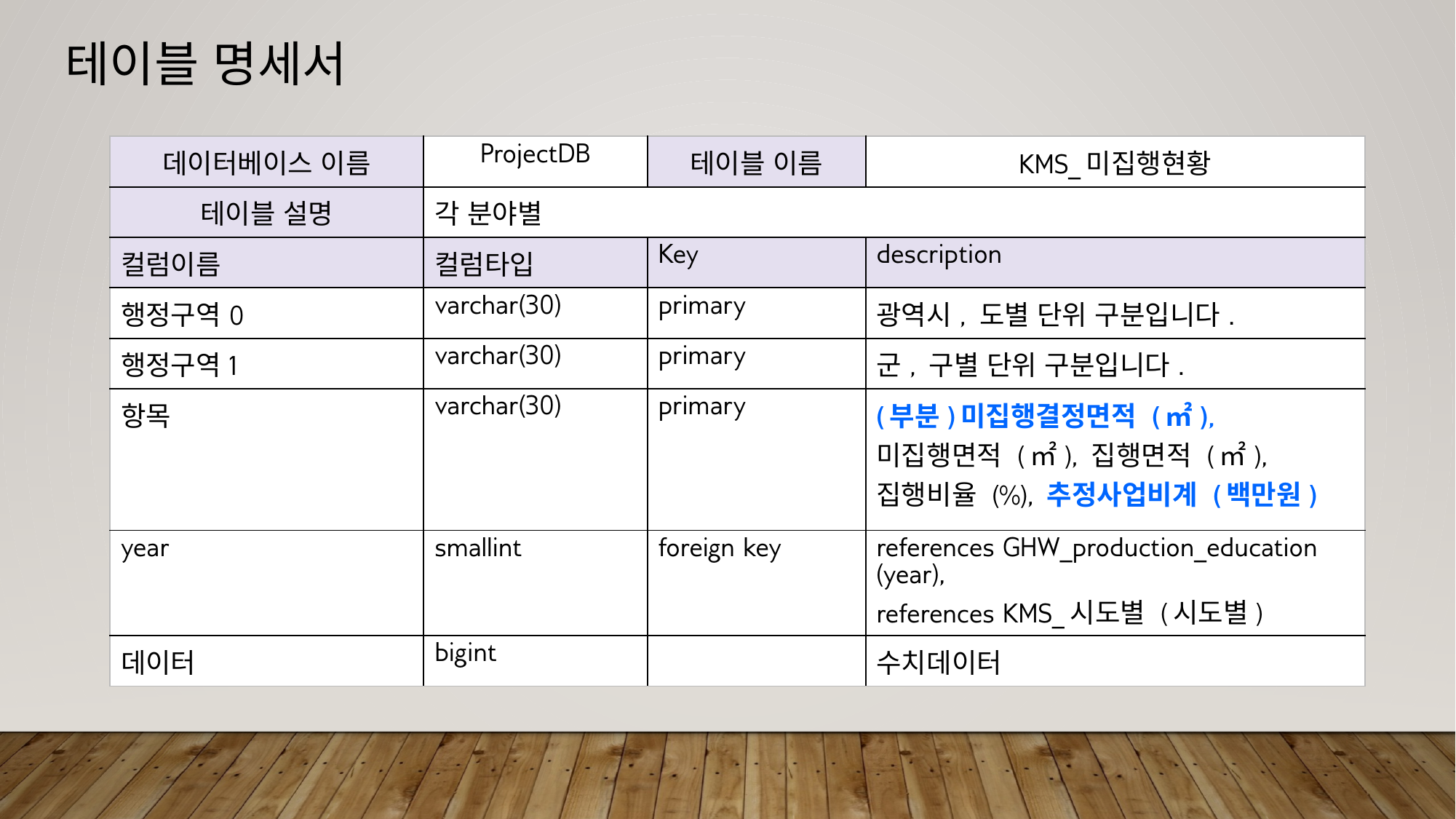

테이블 명세서
| 데이터베이스 이름 | ProjectDB | 테이블 이름 | KMS\_미집행현황 |
| --- | --- | --- | --- |
| 테이블 설명 | 각 분야별 |  |  |
| 컬럼이름 | 컬럼타입 | Key | description |
| 행정구역0 | varchar(30) | primary | 광역시, 도별 단위 구분입니다. |
| 행정구역1 | varchar(30) | primary | 군, 구별 단위 구분입니다. |
| 항목 | varchar(30) | primary | (부분)미집행결정면적 (㎡), 미집행면적 (㎡), 집행면적 (㎡), 집행비율 (%), 추정사업비계 (백만원) |
| year | smallint | foreign key | references GHW\_production\_education (year), references KMS\_시도별 (시도별) |
| 데이터 | bigint |  | 수치데이터 |